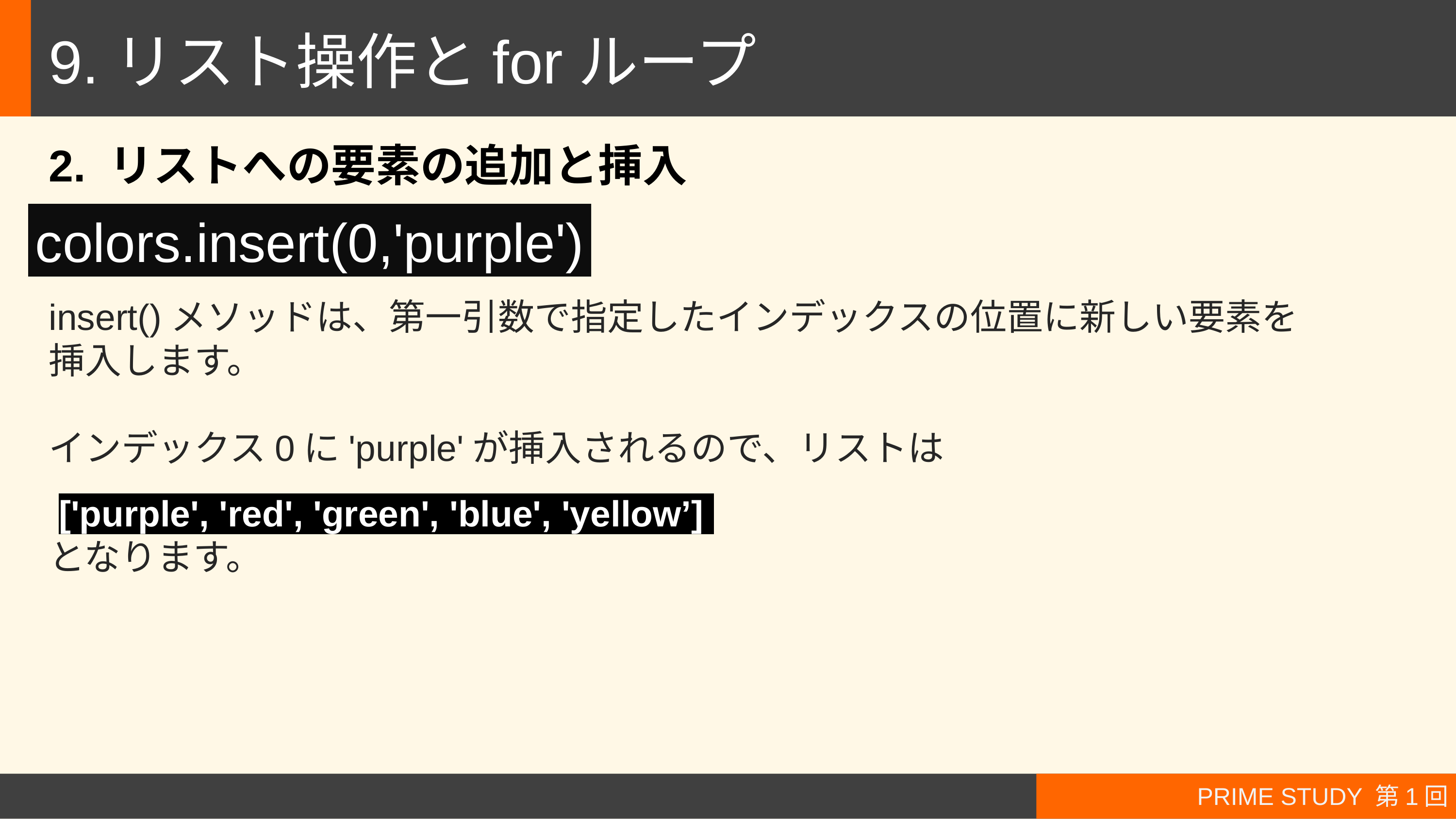

# 9.リスト操作とforループ
2. リストへの要素の追加と挿入
colors.insert(0,'purple')
insert()メソッドは、第一引数で指定したインデックスの位置に新しい要素を
挿入します。

インデックス0に'purple'が挿入されるので、リストは
 ['purple', 'red', 'green', 'blue', 'yellow’]
となります。
PRIME STUDY 第1回